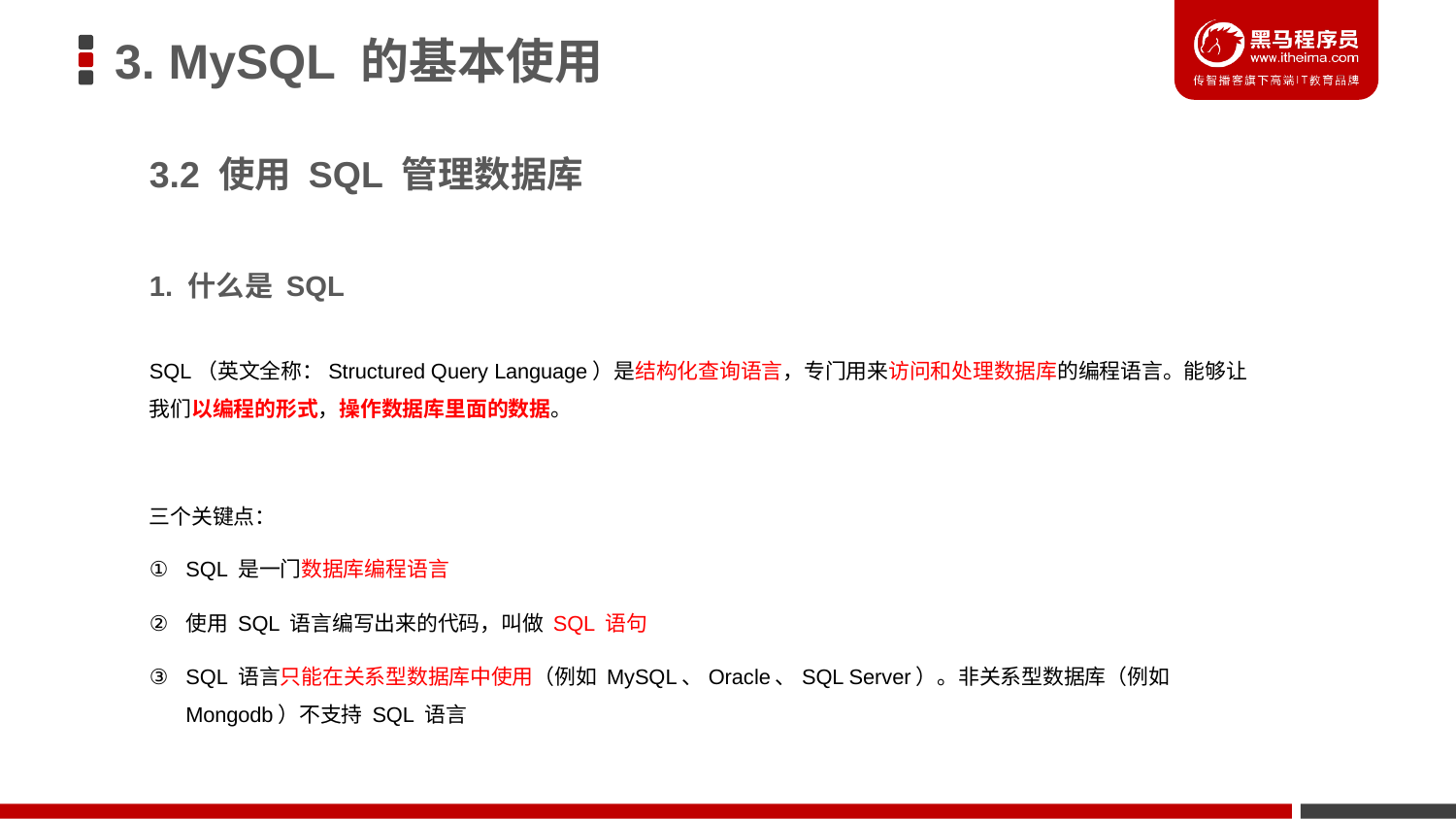

# 3. MySQL 的基本使用
3.2 使用 SQL 管理数据库
1. 什么是 SQL
SQL（英文全称：Structured Query Language）是结构化查询语言，专门用来访问和处理数据库的编程语言。能够让我们以编程的形式，操作数据库里面的数据。

三个关键点：
SQL 是一门数据库编程语言
使用 SQL 语言编写出来的代码，叫做 SQL 语句
SQL 语言只能在关系型数据库中使用（例如 MySQL、Oracle、SQL Server）。非关系型数据库（例如 Mongodb）不支持 SQL 语言